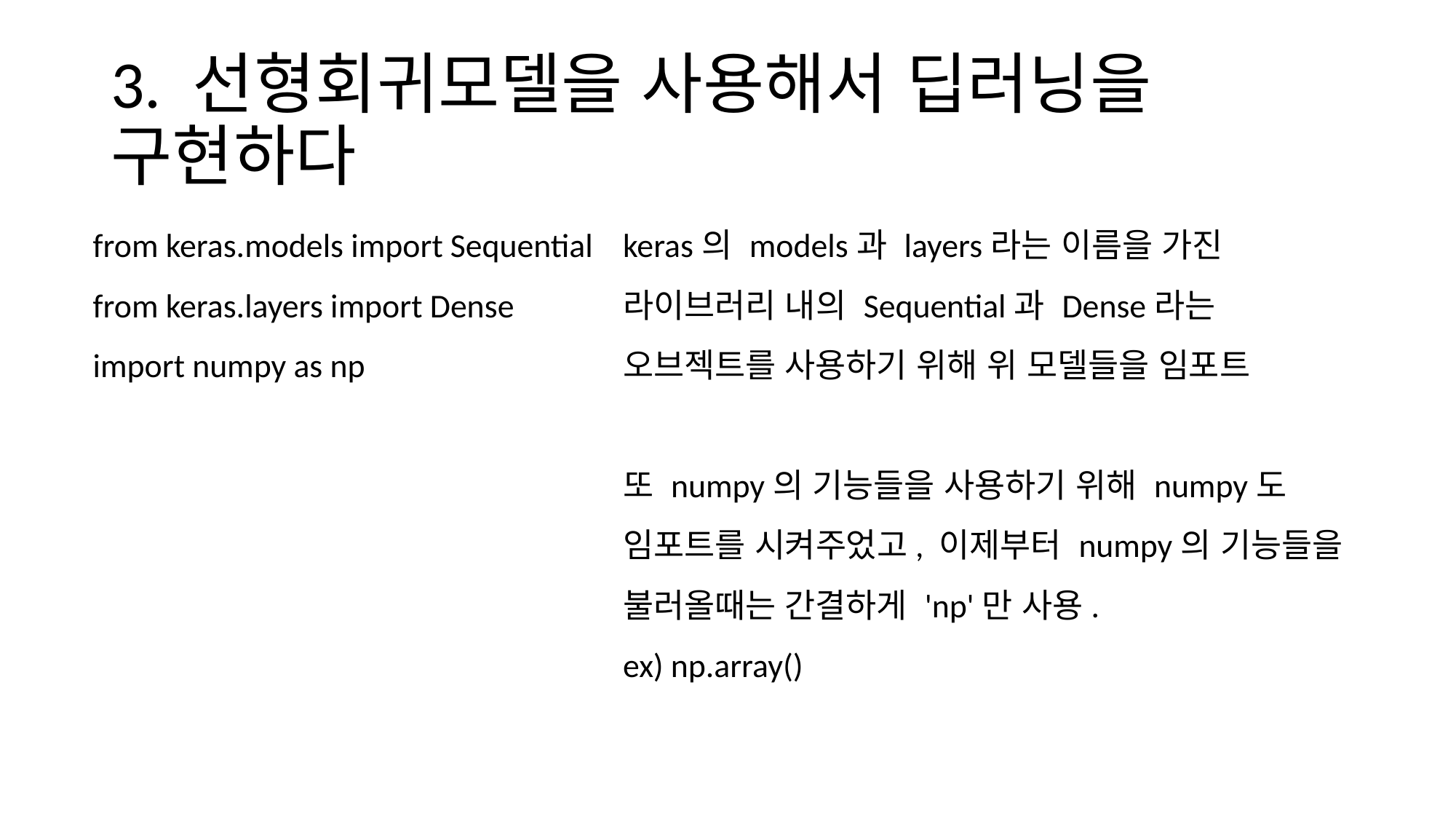

# 3. 선형회귀모델을 사용해서 딥러닝을 구현하다
keras의 models과 layers라는 이름을 가진 라이브러리 내의 Sequential과 Dense라는 오브젝트를 사용하기 위해 위 모델들을 임포트

또 numpy의 기능들을 사용하기 위해 numpy도 임포트를 시켜주었고, 이제부터 numpy의 기능들을 불러올때는 간결하게 'np'만 사용.
ex) np.array()
from keras.models import Sequential
from keras.layers import Dense
import numpy as np